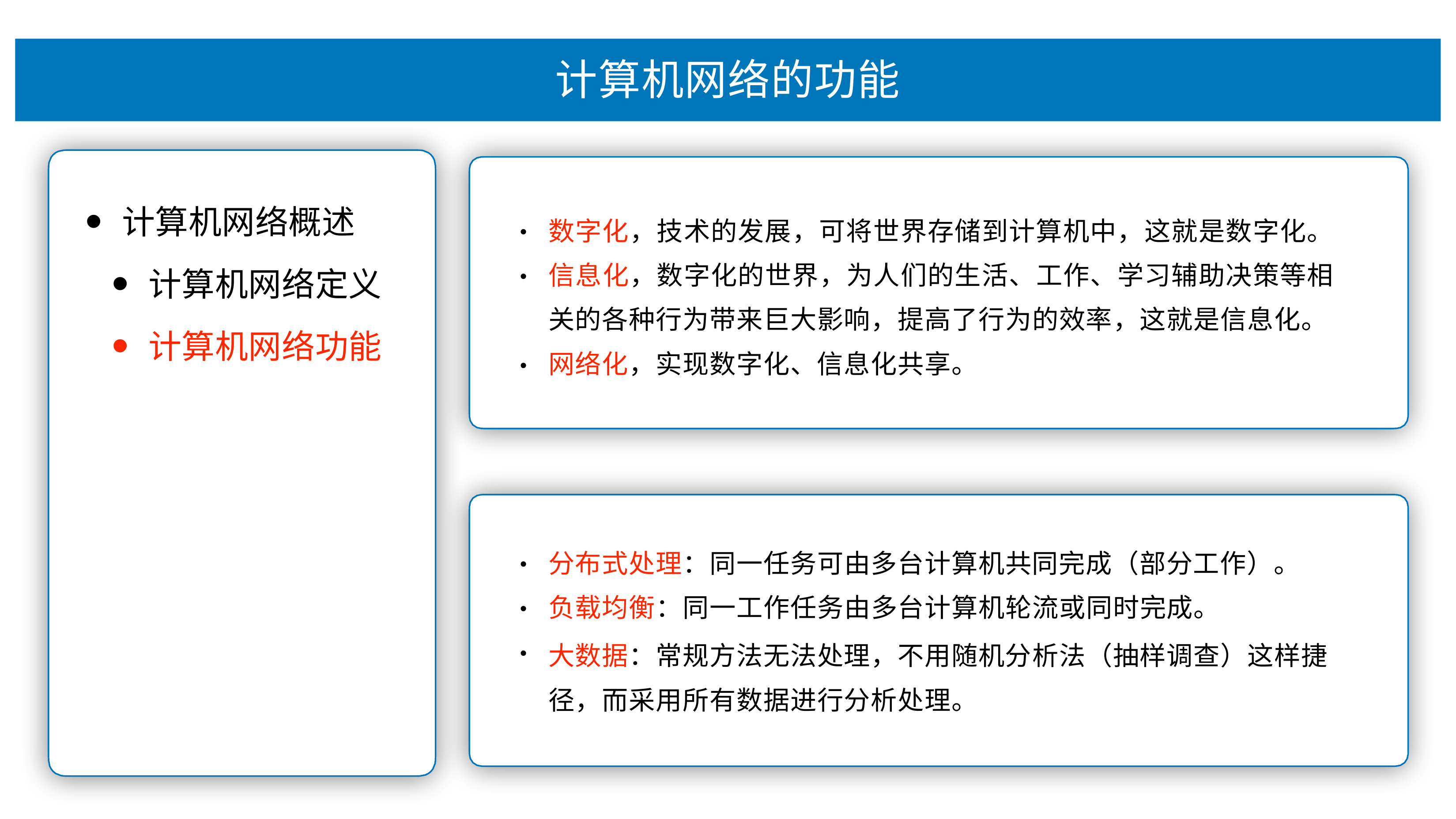

# 计算机⽹络的功能

计算机⽹络概述
计算机⽹络定义
计算机⽹络功能
数字化，技术的发展，可将世界存储到计算机中，这就是数字化。 信息化，数字化的世界，为⼈们的⽣活、⼯作、学习辅助决策等相 关的各种⾏为带来巨⼤影响，提⾼了⾏为的效率，这就是信息化。
⽹络化，实现数字化、信息化共享。
•
•
•

分布式处理：同⼀任务可由多台计算机共同完成（部分⼯作）。 负载均衡：同⼀⼯作任务由多台计算机轮流或同时完成。
⼤数据：常规⽅法⽆法处理，不⽤随机分析法（抽样调查）这样捷 径，⽽采⽤所有数据进⾏分析处理。
•
•
•